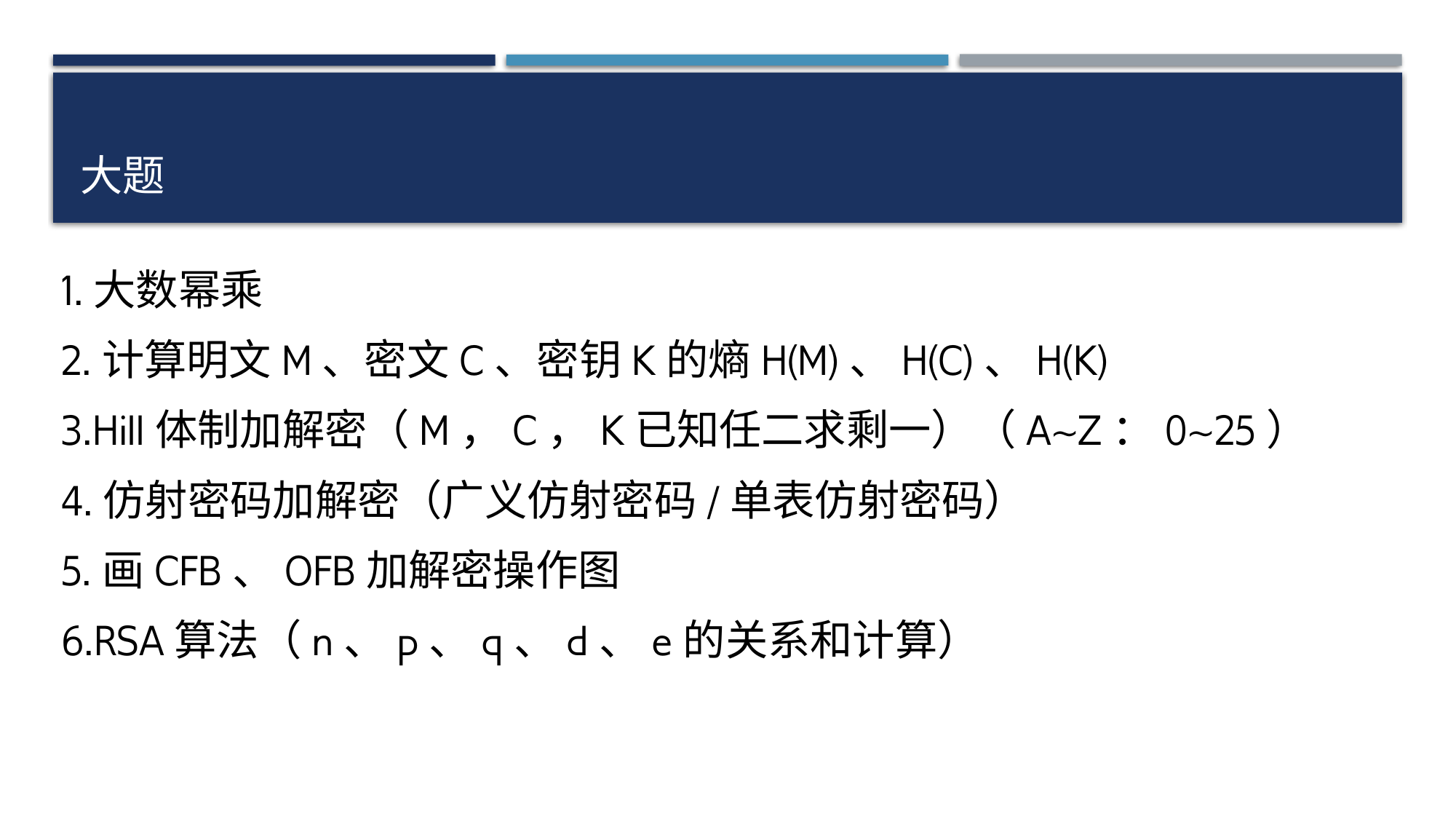

# 大题
1.大数幂乘
2.计算明文M、密文C、密钥K的熵H(M)、H(C)、H(K)
3.Hill体制加解密（M，C，K已知任二求剩一）（A~Z：0~25）
4.仿射密码加解密（广义仿射密码/单表仿射密码）

5.画CFB、OFB加解密操作图
6.RSA算法（n、p、q、d、e的关系和计算）